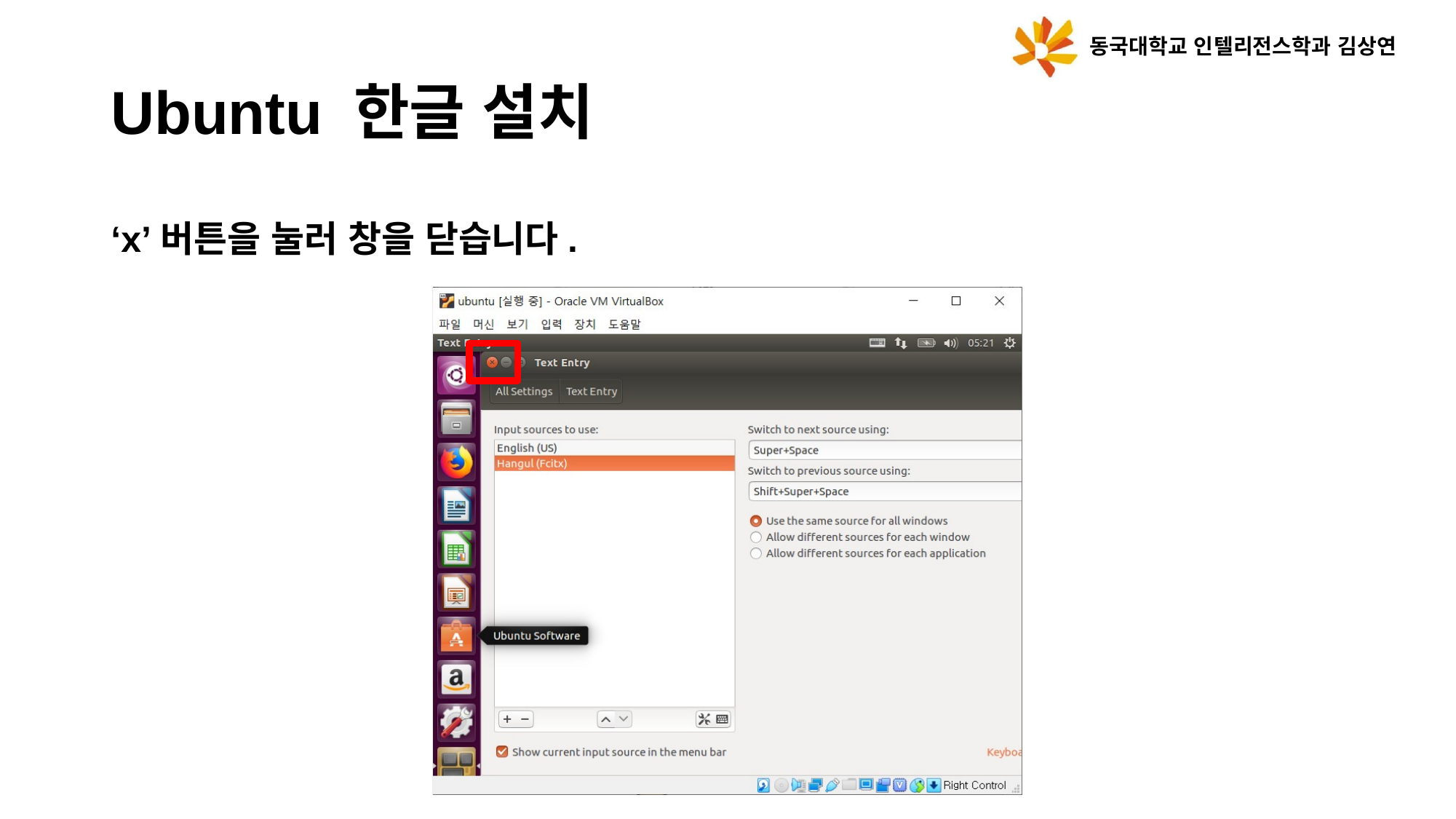

동국대학교 인텔리전스학과 김상연
Ubuntu 한글 설치
‘x’버튼을 눌러 창을 닫습니다.